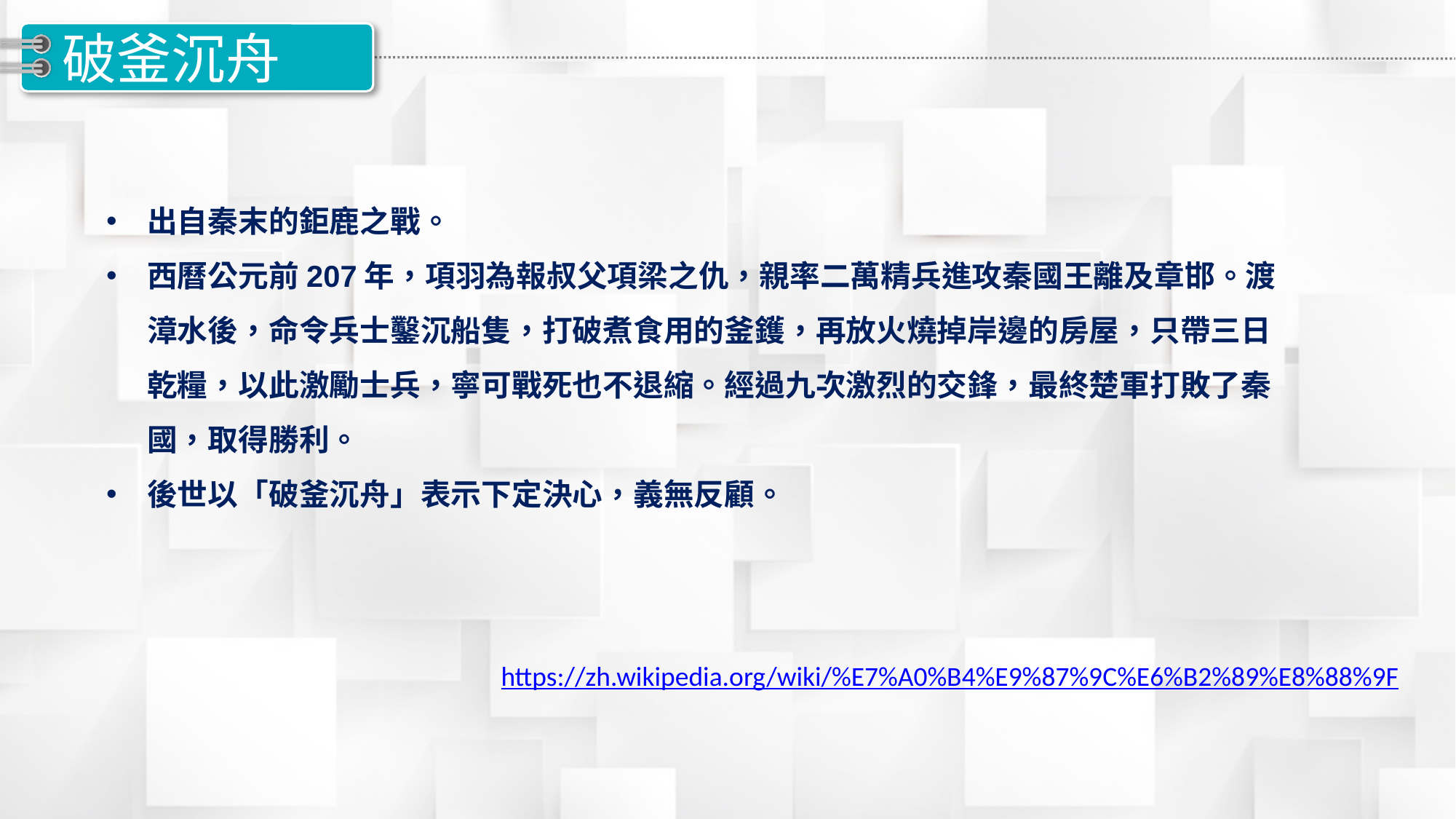

5
# 破釜沉舟
出自秦末的鉅鹿之戰。
西曆公元前207年，項羽為報叔父項梁之仇，親率二萬精兵進攻秦國王離及章邯。渡漳水後，命令兵士鑿沉船隻，打破煮食用的釜鑊，再放火燒掉岸邊的房屋，只帶三日乾糧，以此激勵士兵，寧可戰死也不退縮。經過九次激烈的交鋒，最終楚軍打敗了秦國，取得勝利。
後世以「破釜沉舟」表示下定決心，義無反顧。
https://zh.wikipedia.org/wiki/%E7%A0%B4%E9%87%9C%E6%B2%89%E8%88%9F